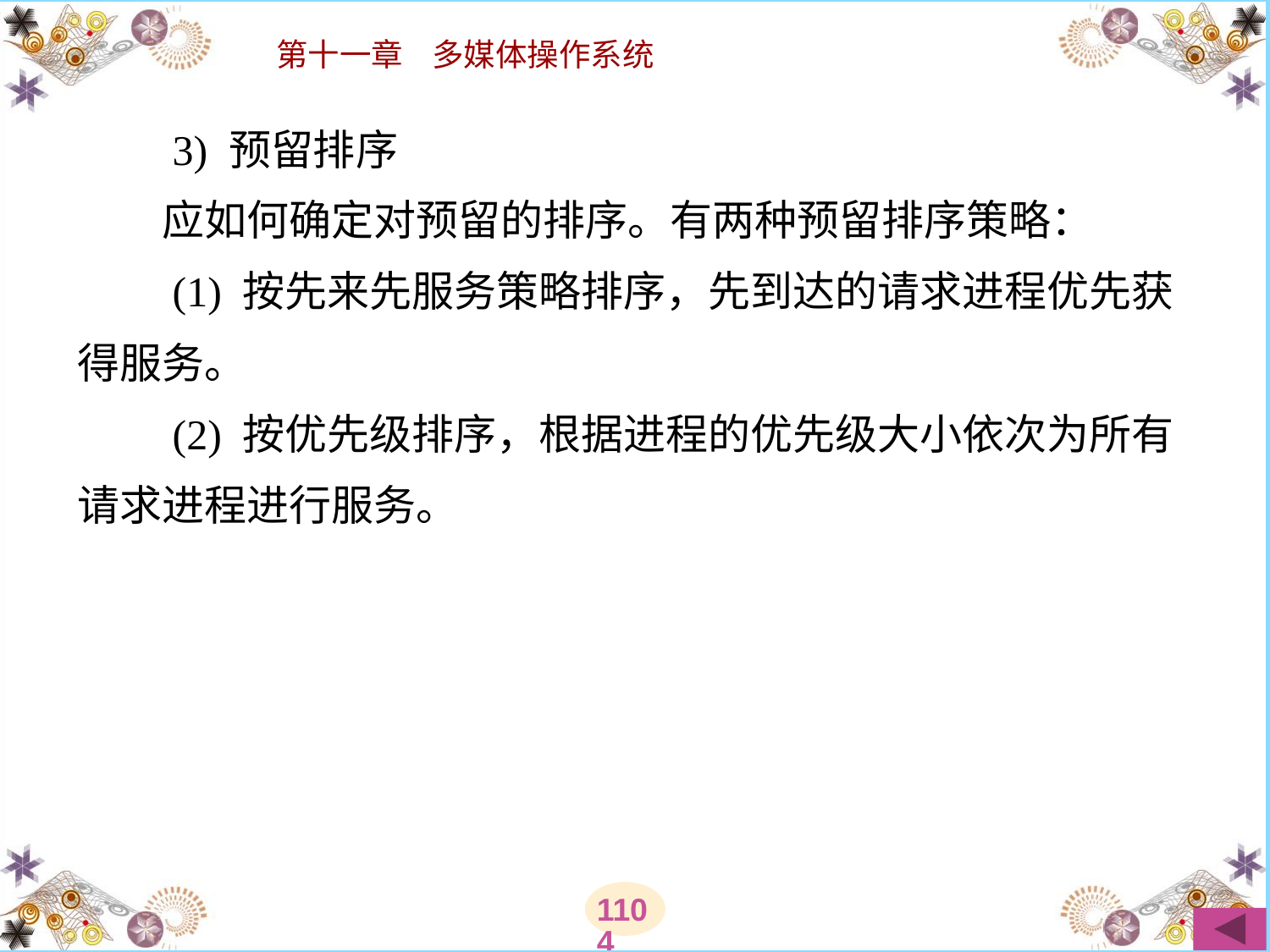

# 3) 预留排序 　　应如何确定对预留的排序。有两种预留排序策略： 　　(1) 按先来先服务策略排序，先到达的请求进程优先获得服务。 　　(2) 按优先级排序，根据进程的优先级大小依次为所有请求进程进行服务。